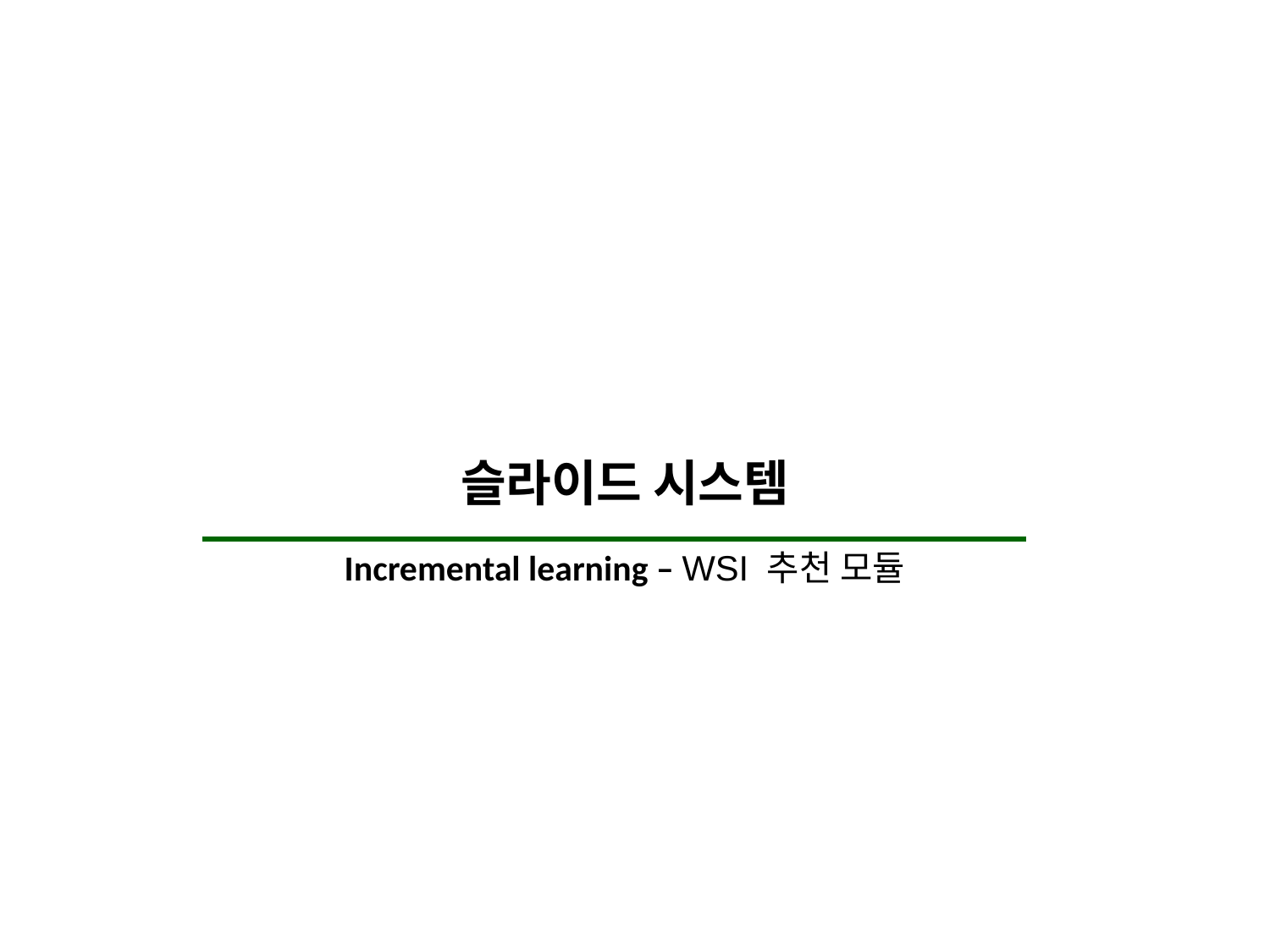

슬라이드 시스템
Incremental learning – WSI 추천 모듈